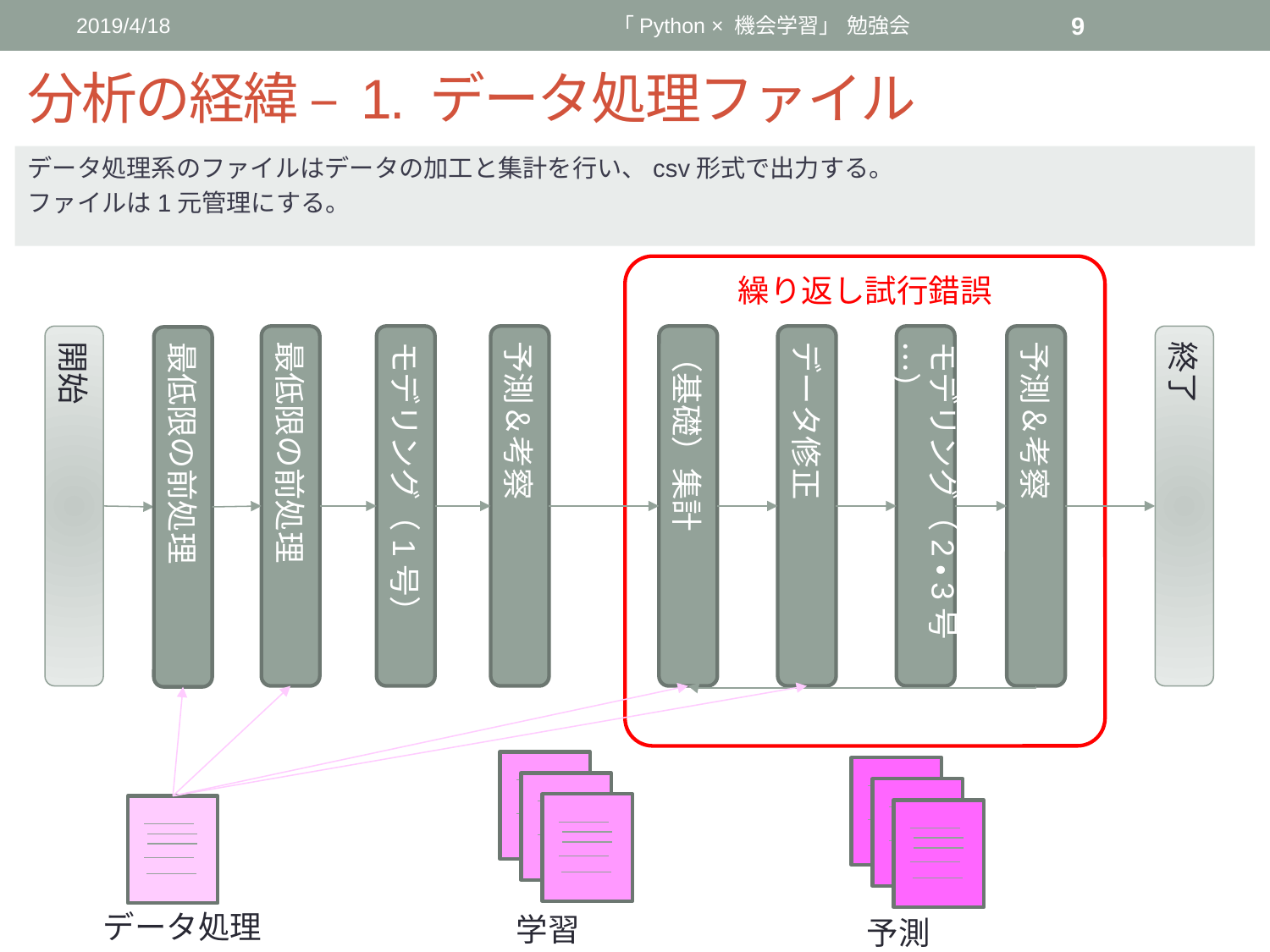

2019/4/18
「Python × 機会学習」 勉強会
9
# 分析の経緯 – 1. データ処理ファイル
データ処理系のファイルはデータの加工と集計を行い、csv形式で出力する。
ファイルは1元管理にする。
繰り返し試行錯誤
開始
最低限の前処理
モデリング（1号）
予測＆考察
（基礎）集計
データ修正
モデリング（2・3号…）
予測＆考察
終了
最低限の前処理

データ処理
学習
予測